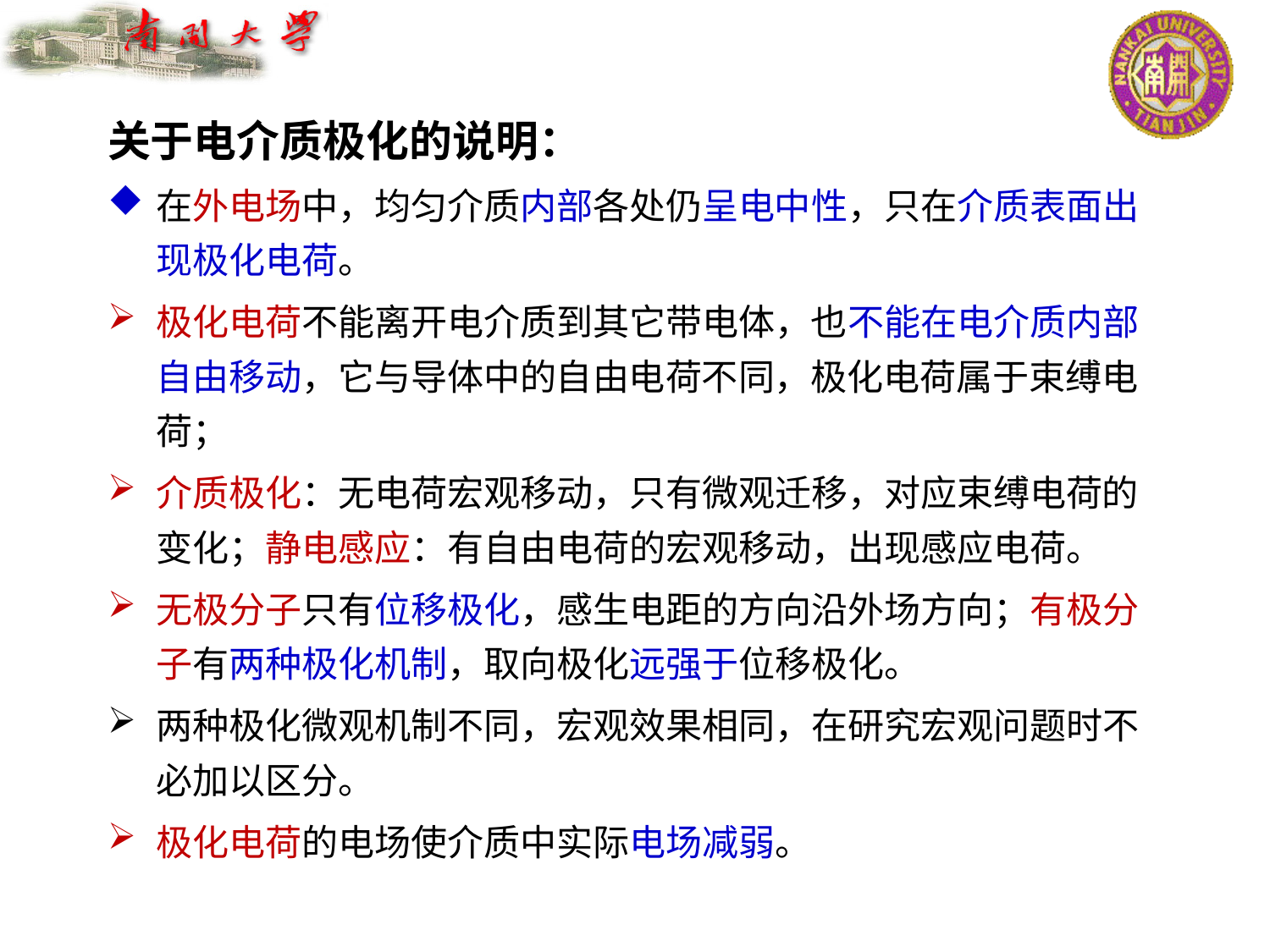

关于电介质极化的说明：
在外电场中，均匀介质内部各处仍呈电中性，只在介质表面出现极化电荷。
极化电荷不能离开电介质到其它带电体，也不能在电介质内部自由移动，它与导体中的自由电荷不同，极化电荷属于束缚电荷；
介质极化：无电荷宏观移动，只有微观迁移，对应束缚电荷的变化；静电感应：有自由电荷的宏观移动，出现感应电荷。
无极分子只有位移极化，感生电距的方向沿外场方向；有极分子有两种极化机制，取向极化远强于位移极化。
两种极化微观机制不同，宏观效果相同，在研究宏观问题时不必加以区分。
极化电荷的电场使介质中实际电场减弱。